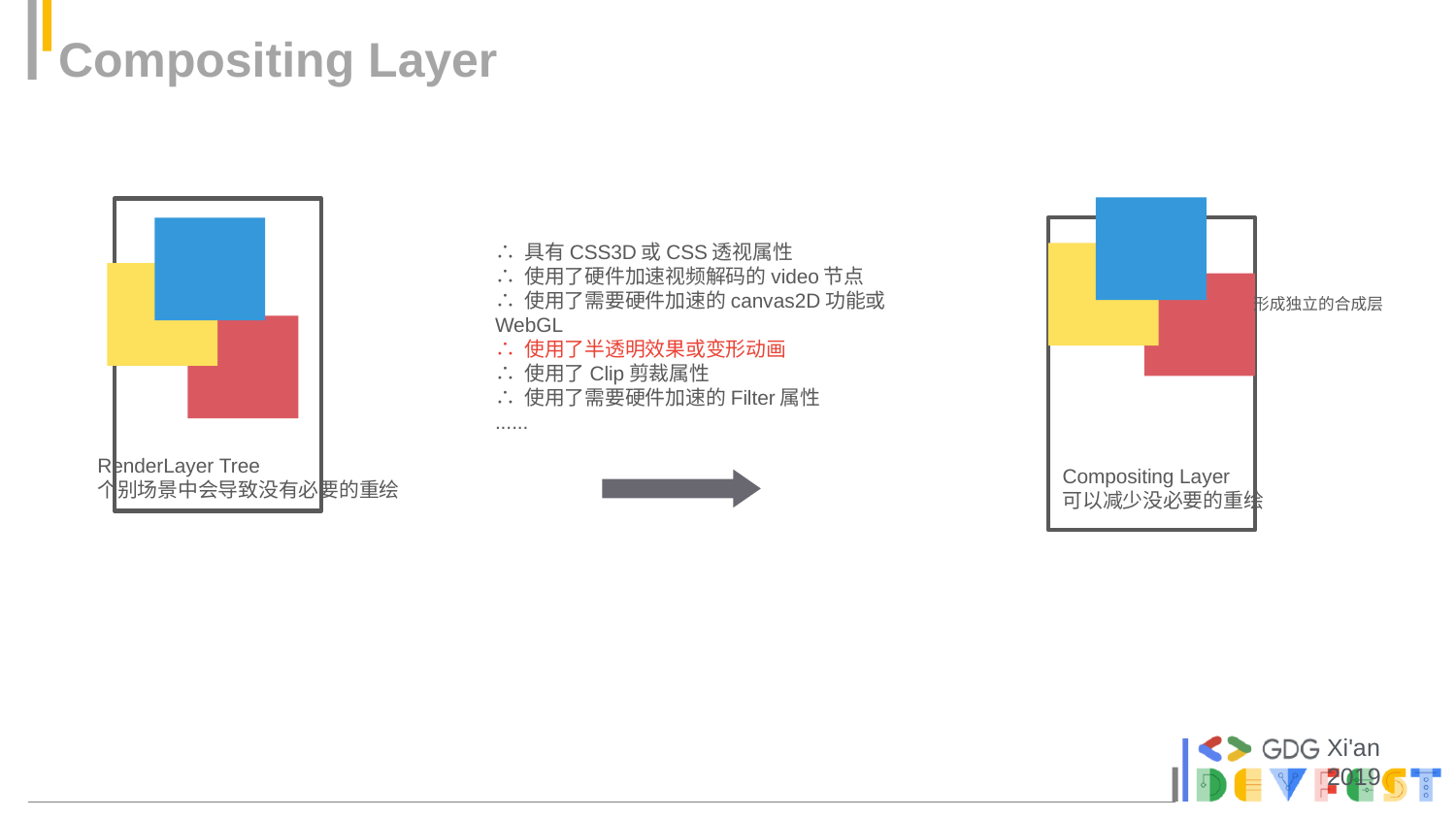

Compositing Layer

∴ 具有CSS3D或CSS透视属性
∴ 使用了硬件加速视频解码的video节点
∴ 使用了需要硬件加速的canvas2D功能或WebGL
∴ 使用了半透明效果或变形动画
∴ 使用了Clip剪裁属性
∴ 使用了需要硬件加速的Filter属性
......

形成独立的合成层

RenderLayer Tree
个别场景中会导致没有必要的重绘
Compositing Layer
可以减少没必要的重绘